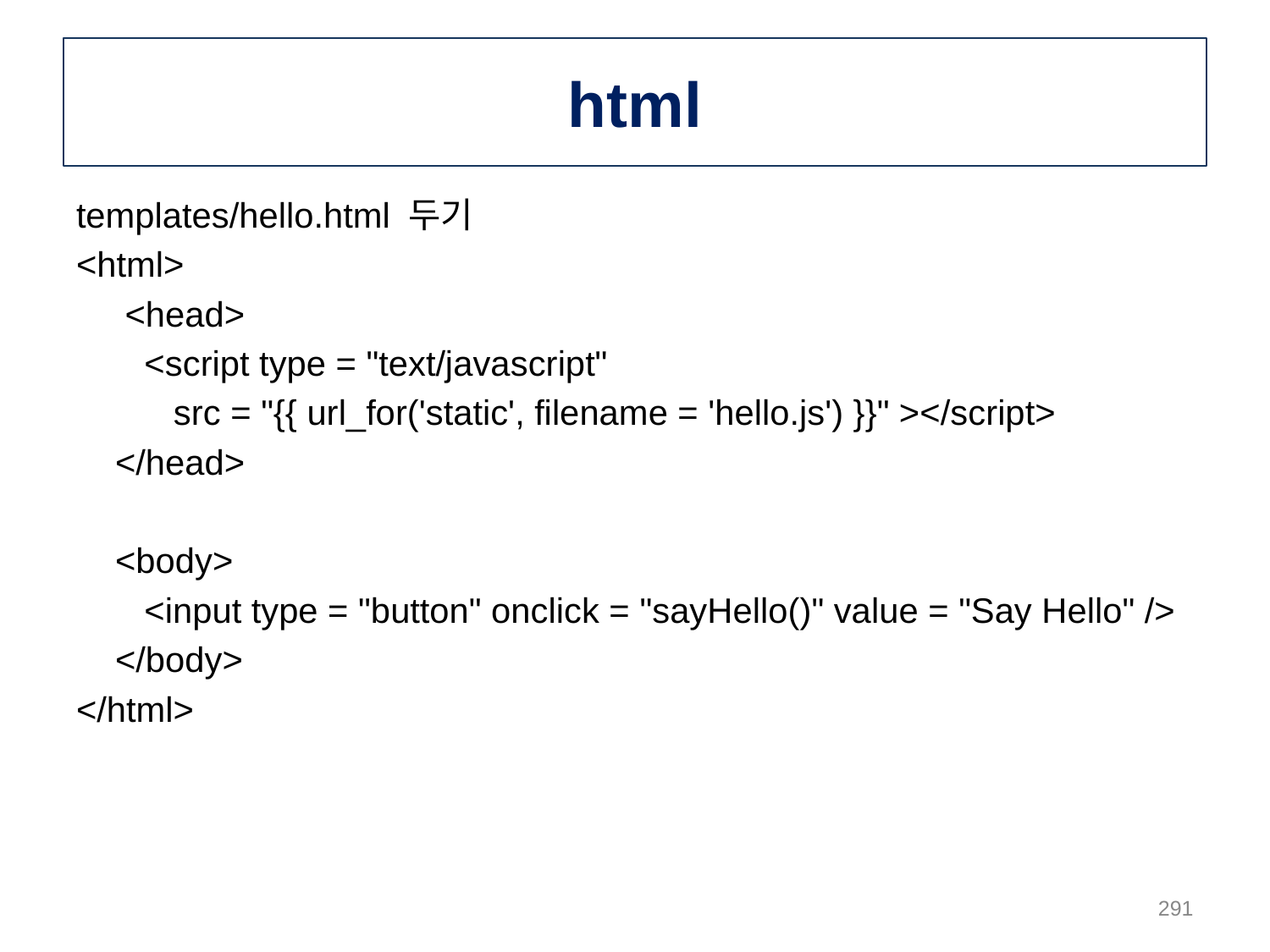

# html
templates/hello.html 두기
<html>
     <head>
       <script type = "text/javascript"
          src = "{{ url_for('static', filename = 'hello.js') }}" ></script>
    </head>

    <body>
       <input type = "button" onclick = "sayHello()" value = "Say Hello" />
    </body>
</html>

291